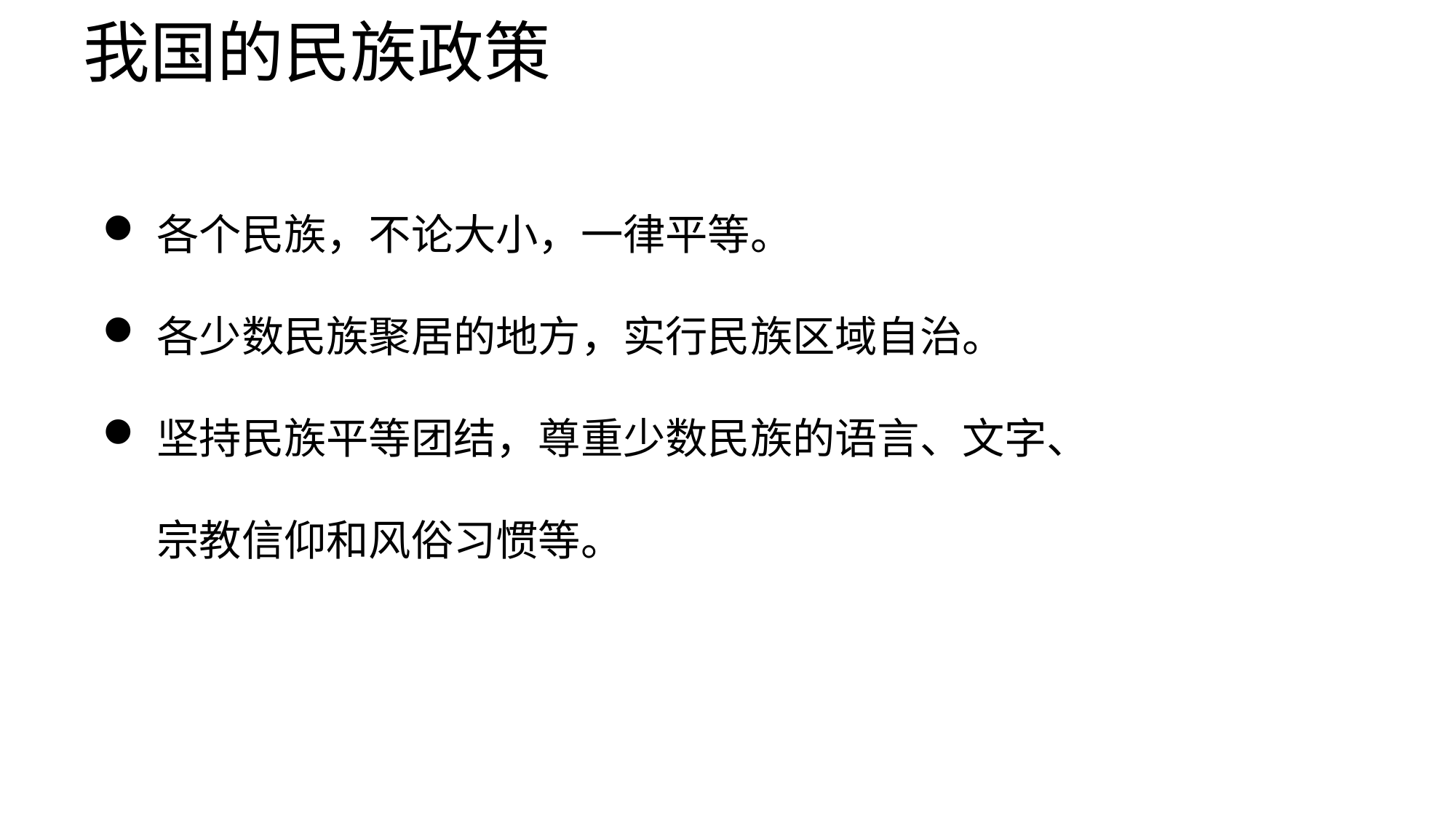

# 我国的民族政策
各个民族，不论大小，一律平等。
各少数民族聚居的地方，实行民族区域自治。
坚持民族平等团结，尊重少数民族的语言、文字、宗教信仰和风俗习惯等。